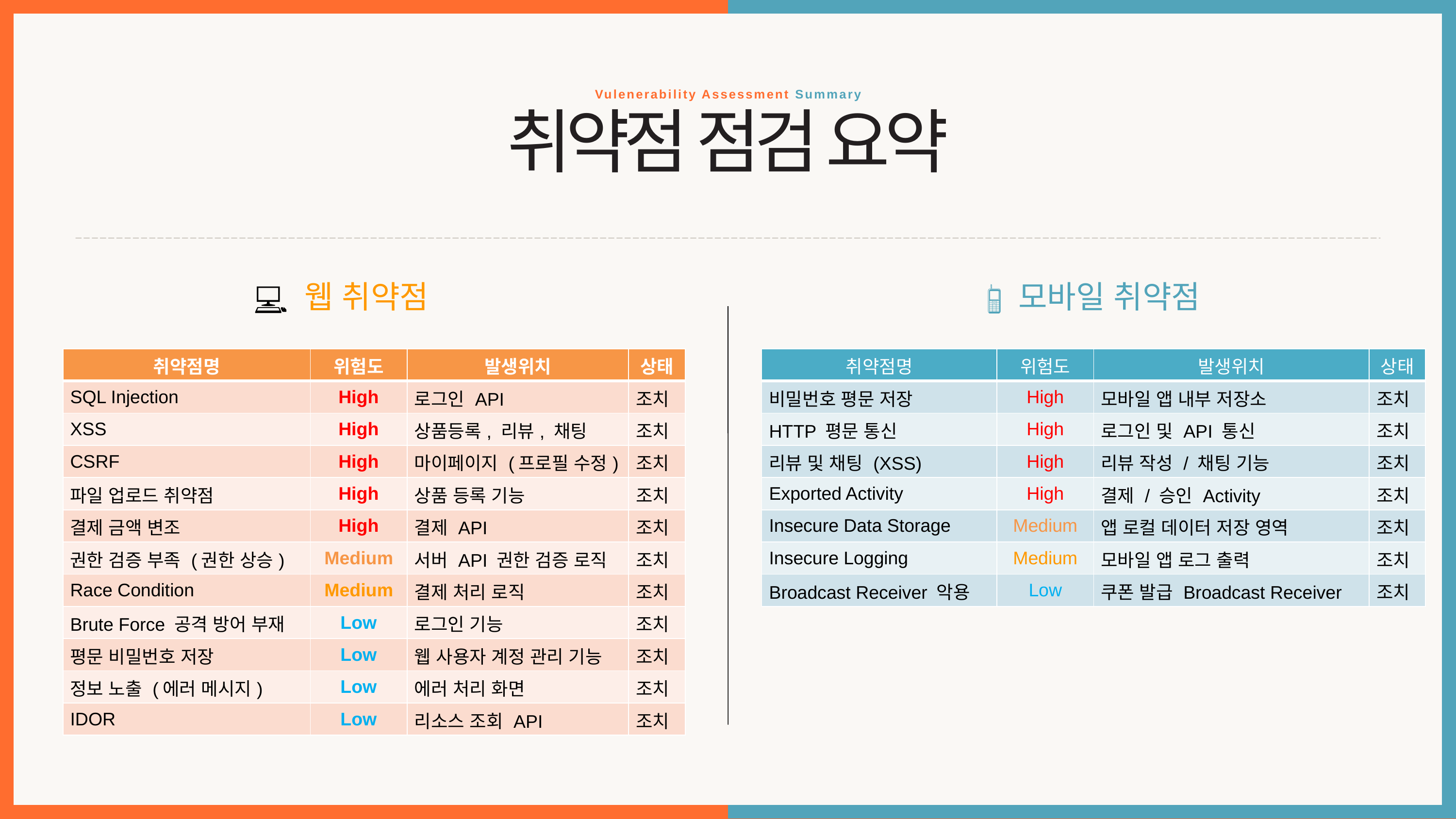

Vulenerability Assessment Summary
취약점 점검 요약

💻 웹 취약점
📱 모바일 취약점

목표 1
| 취약점명 | 위험도 | 발생위치 | 상태 |
| --- | --- | --- | --- |
| SQL Injection | High | 로그인 API | 조치 |
| XSS | High | 상품등록, 리뷰, 채팅 | 조치 |
| CSRF | High | 마이페이지 (프로필 수정) | 조치 |
| 파일 업로드 취약점 | High | 상품 등록 기능 | 조치 |
| 결제 금액 변조 | High | 결제 API | 조치 |
| 권한 검증 부족 (권한 상승) | Medium | 서버 API 권한 검증 로직 | 조치 |
| Race Condition | Medium | 결제 처리 로직 | 조치 |
| Brute Force 공격 방어 부재 | Low | 로그인 기능 | 조치 |
| 평문 비밀번호 저장 | Low | 웹 사용자 계정 관리 기능 | 조치 |
| 정보 노출 (에러 메시지) | Low | 에러 처리 화면 | 조치 |
| IDOR | Low | 리소스 조회 API | 조치 |
| 취약점명 | 위험도 | 발생위치 | 상태 |
| --- | --- | --- | --- |
| 비밀번호 평문 저장 | High | 모바일 앱 내부 저장소 | 조치 |
| HTTP 평문 통신 | High | 로그인 및 API 통신 | 조치 |
| 리뷰 및 채팅 (XSS) | High | 리뷰 작성 / 채팅 기능 | 조치 |
| Exported Activity | High | 결제 / 승인 Activity | 조치 |
| Insecure Data Storage | Medium | 앱 로컬 데이터 저장 영역 | 조치 |
| Insecure Logging | Medium | 모바일 앱 로그 출력 | 조치 |
| Broadcast Receiver 악용 | Low | 쿠폰 발급 Broadcast Receiver | 조치 |
목표 2